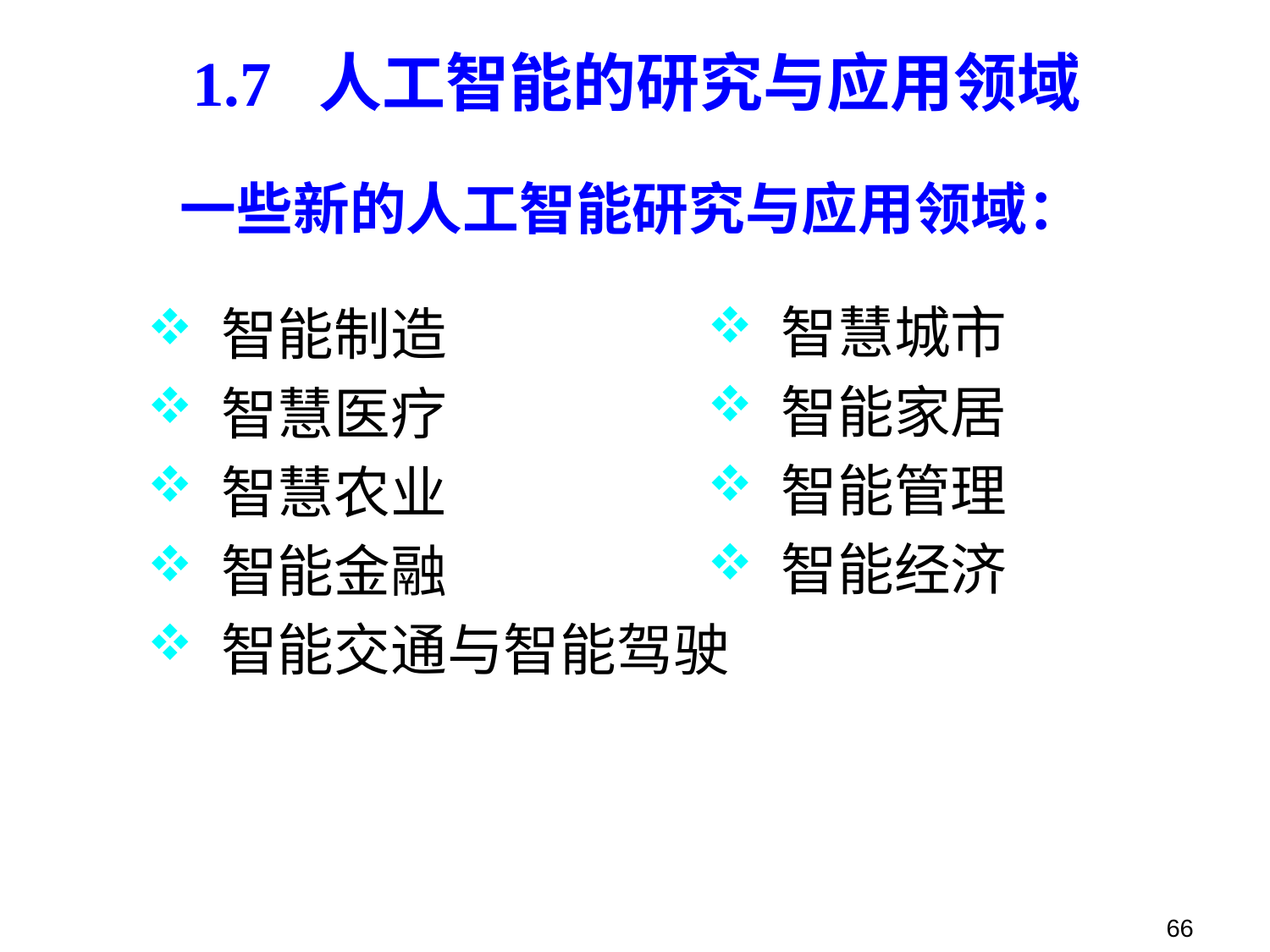

# 1.7  人工智能的研究与应用领域
一些新的人工智能研究与应用领域：
 智能制造
 智慧医疗
 智慧农业
 智能金融
 智能交通与智能驾驶
 智慧城市
 智能家居
 智能管理
 智能经济
66